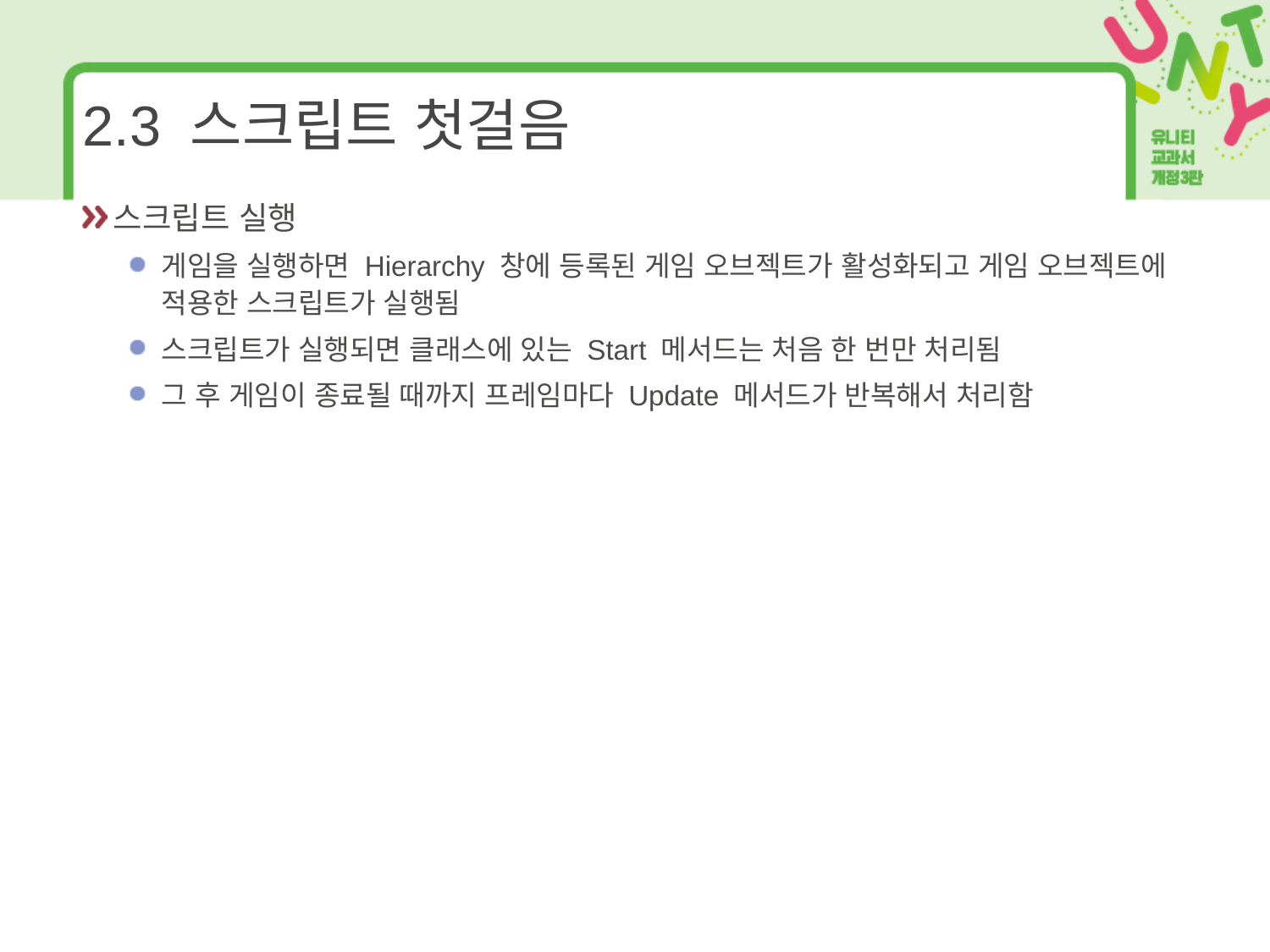

# 2.3 스크립트 첫걸음
스크립트 실행
게임을 실행하면 Hierarchy 창에 등록된 게임 오브젝트가 활성화되고 게임 오브젝트에 적용한 스크립트가 실행됨
스크립트가 실행되면 클래스에 있는 Start 메서드는 처음 한 번만 처리됨
그 후 게임이 종료될 때까지 프레임마다 Update 메서드가 반복해서 처리함